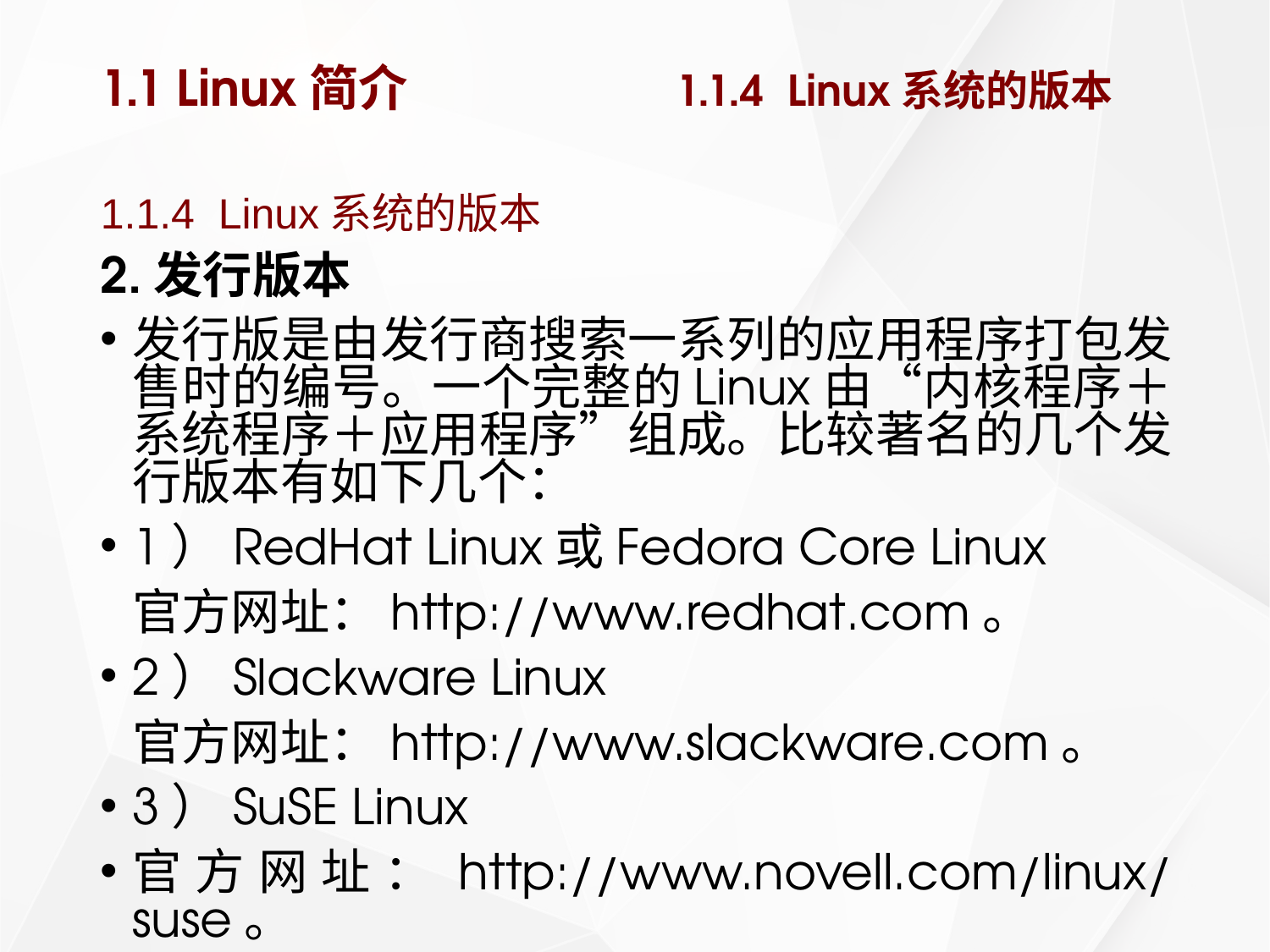

# 1.1 Linux简介		     1.1.4  Linux系统的版本
1.1.4  Linux系统的版本
2.发行版本
发行版是由发行商搜索一系列的应用程序打包发售时的编号。一个完整的Linux由“内核程序＋系统程序＋应用程序”组成。比较著名的几个发行版本有如下几个：
1）RedHat Linux或Fedora Core Linux
	官方网址：http://www.redhat.com。
2）Slackware Linux
	官方网址：http://www.slackware.com。
3）SuSE Linux
官方网址：http://www.novell.com/linux/suse。
4）Debian Linux
官方网址：http://www.debian.org。
5）红旗Linux（国产）
官方网址：http://www.redflag-linux.com。